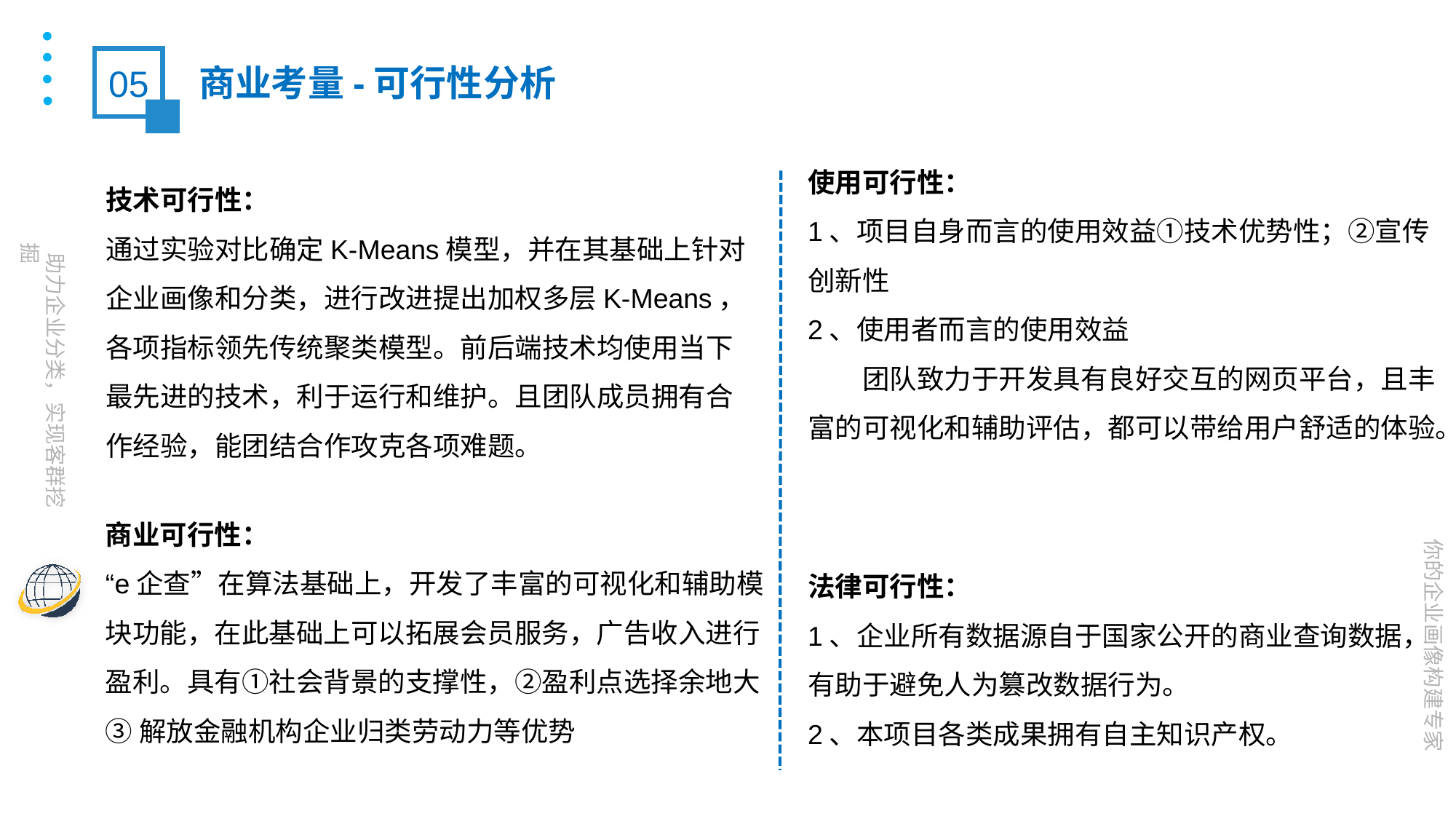

05
商业考量-可行性分析

使用可行性：
1、项目自身而言的使用效益①技术优势性；②宣传创新性
2、使用者而言的使用效益
团队致力于开发具有良好交互的网页平台，且丰富的可视化和辅助评估，都可以带给用户舒适的体验。
技术可行性：
通过实验对比确定K-Means模型，并在其基础上针对企业画像和分类，进行改进提出加权多层K-Means，各项指标领先传统聚类模型。前后端技术均使用当下最先进的技术，利于运行和维护。且团队成员拥有合作经验，能团结合作攻克各项难题。

商业可行性：
“e企查”在算法基础上，开发了丰富的可视化和辅助模块功能，在此基础上可以拓展会员服务，广告收入进行盈利。具有①社会背景的支撑性，②盈利点选择余地大
③解放金融机构企业归类劳动力等优势
法律可行性：
1、企业所有数据源自于国家公开的商业查询数据，有助于避免人为篡改数据行为。
2、本项目各类成果拥有自主知识产权。